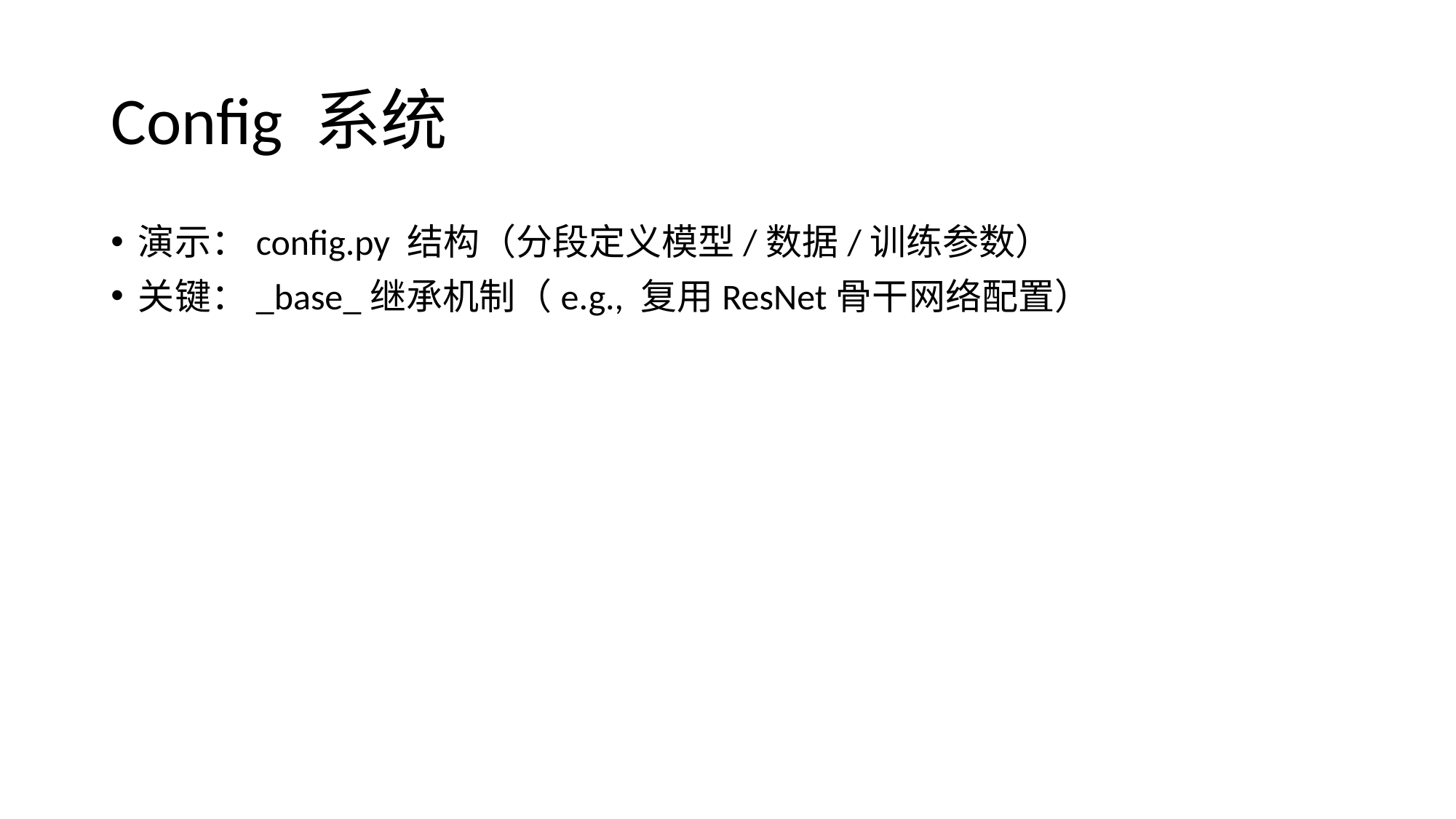

# Config 系统
演示：config.py 结构（分段定义模型/数据/训练参数）
关键：_base_继承机制（e.g., 复用ResNet骨干网络配置）